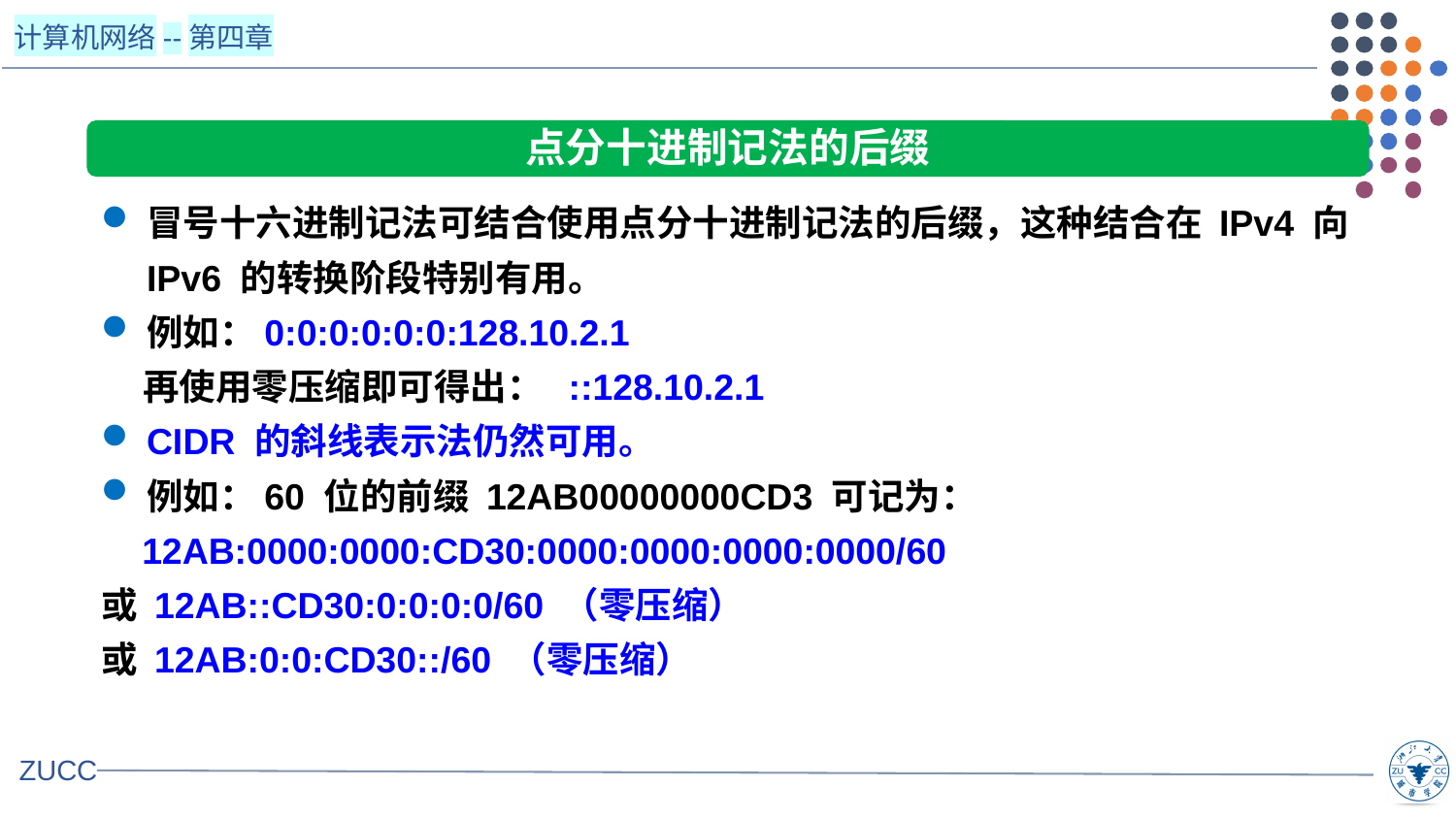

点分十进制记法的后缀

冒号十六进制记法可结合使用点分十进制记法的后缀，这种结合在 IPv4 向 IPv6 的转换阶段特别有用。
例如：0:0:0:0:0:0:128.10.2.1
    再使用零压缩即可得出：  ::128.10.2.1
CIDR 的斜线表示法仍然可用。
例如：60 位的前缀 12AB00000000CD3 可记为：
    12AB:0000:0000:CD30:0000:0000:0000:0000/60
或 12AB::CD30:0:0:0:0/60 （零压缩）
或 12AB:0:0:CD30::/60 （零压缩）